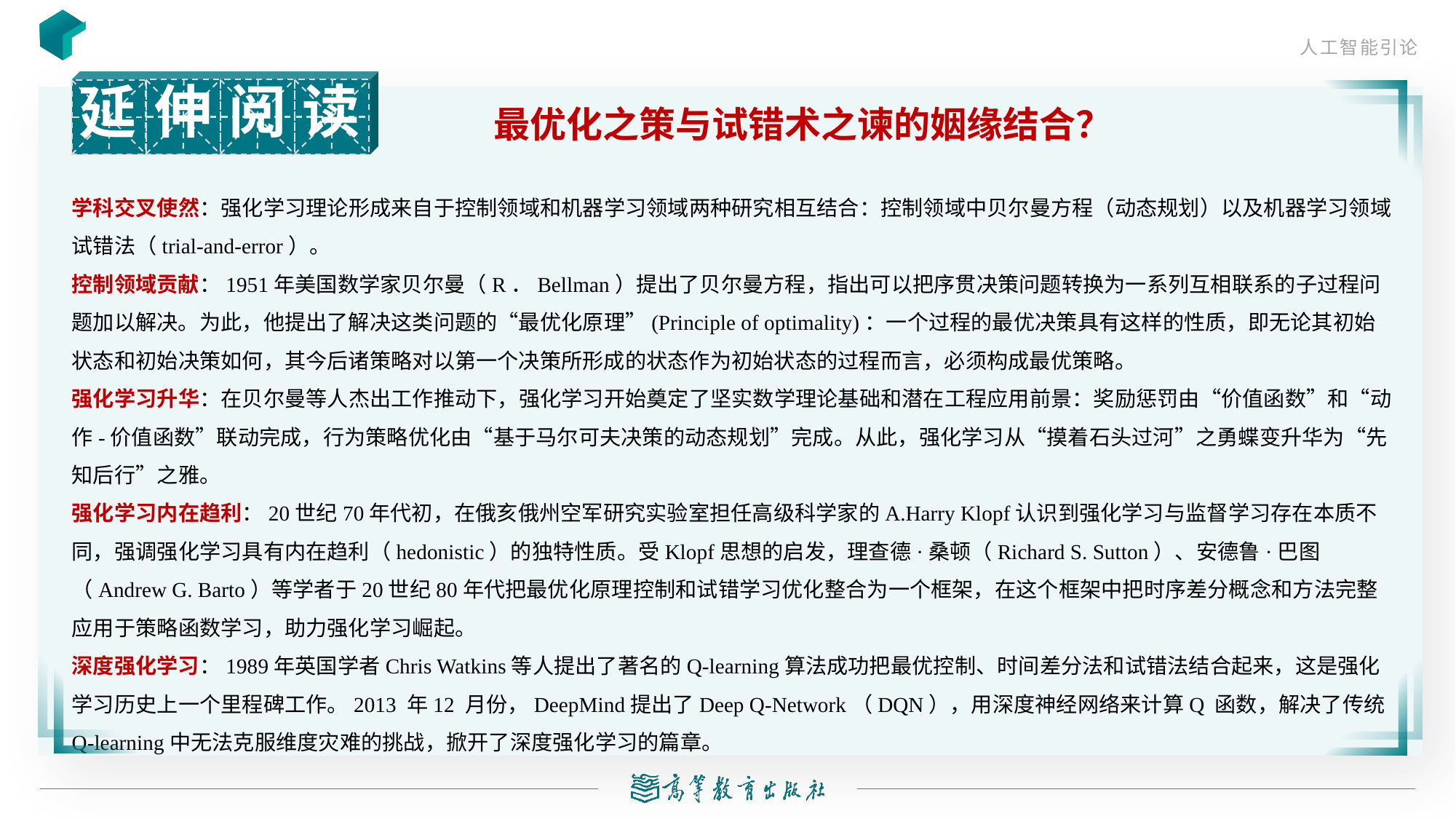

读
阅
伸
延

最优化之策与试错术之谏的姻缘结合？
学科交叉使然：强化学习理论形成来自于控制领域和机器学习领域两种研究相互结合：控制领域中贝尔曼方程（动态规划）以及机器学习领域试错法（trial-and-error）。
控制领域贡献：1951年美国数学家贝尔曼（R．Bellman）提出了贝尔曼方程，指出可以把序贯决策问题转换为一系列互相联系的子过程问题加以解决。为此，他提出了解决这类问题的“最优化原理”(Principle of optimality)：一个过程的最优决策具有这样的性质，即无论其初始状态和初始决策如何，其今后诸策略对以第一个决策所形成的状态作为初始状态的过程而言，必须构成最优策略。
强化学习升华：在贝尔曼等人杰出工作推动下，强化学习开始奠定了坚实数学理论基础和潜在工程应用前景：奖励惩罚由“价值函数”和“动作-价值函数”联动完成，行为策略优化由“基于马尔可夫决策的动态规划”完成。从此，强化学习从“摸着石头过河”之勇蝶变升华为“先知后行”之雅。
强化学习内在趋利：20世纪70年代初，在俄亥俄州空军研究实验室担任高级科学家的A.Harry Klopf认识到强化学习与监督学习存在本质不同，强调强化学习具有内在趋利（hedonistic）的独特性质。受Klopf思想的启发，理查德·桑顿（Richard S. Sutton）、安德鲁·巴图（Andrew G. Barto）等学者于20世纪80年代把最优化原理控制和试错学习优化整合为一个框架，在这个框架中把时序差分概念和方法完整应用于策略函数学习，助力强化学习崛起。
深度强化学习：1989年英国学者Chris Watkins等人提出了著名的Q-learning算法成功把最优控制、时间差分法和试错法结合起来，这是强化学习历史上一个里程碑工作。2013 年12 月份，DeepMind提出了Deep Q-Network（DQN），用深度神经网络来计算Q 函数，解决了传统Q-learning中无法克服维度灾难的挑战，掀开了深度强化学习的篇章。